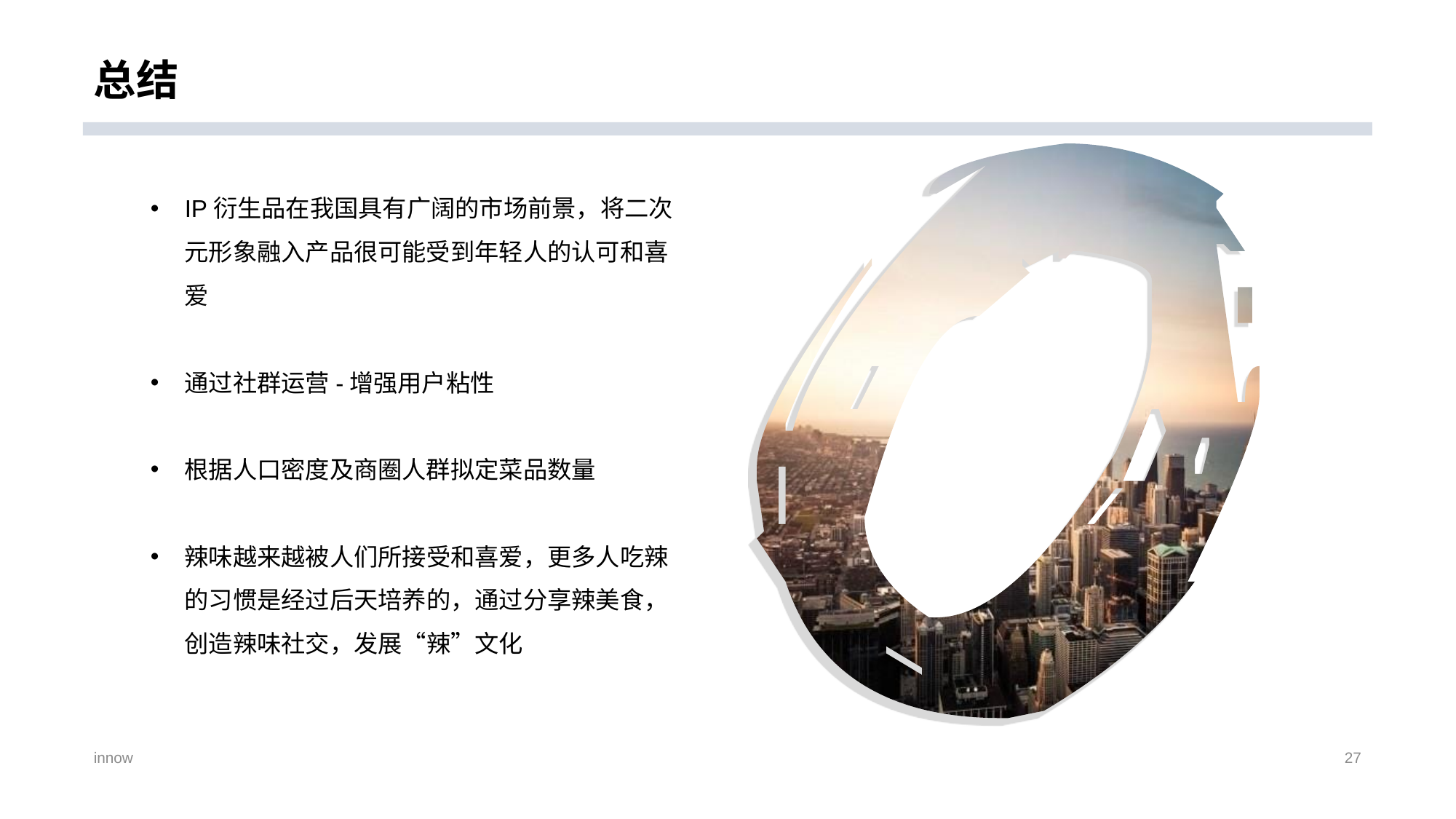

# 总结

IP衍生品在我国具有广阔的市场前景，将二次元形象融入产品很可能受到年轻人的认可和喜爱

通过社群运营-增强用户粘性

根据人口密度及商圈人群拟定菜品数量

辣味越来越被人们所接受和喜爱，更多人吃辣的习惯是经过后天培养的，通过分享辣美食，创造辣味社交，发展“辣”文化
innow
27